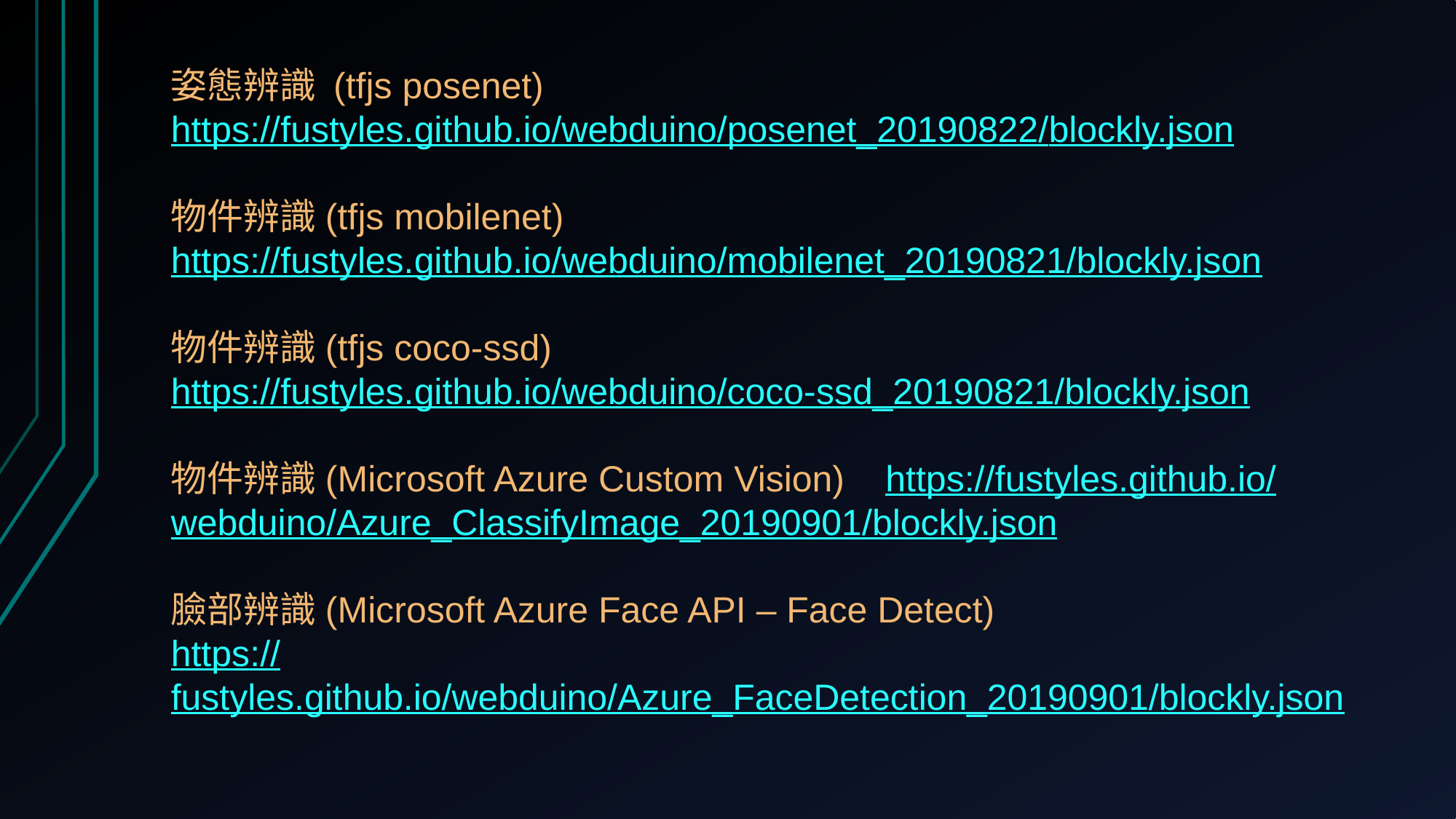

姿態辨識 (tfjs posenet)
https://fustyles.github.io/webduino/posenet_20190822/blockly.json

物件辨識(tfjs mobilenet)
https://fustyles.github.io/webduino/mobilenet_20190821/blockly.json

物件辨識(tfjs coco-ssd)
https://fustyles.github.io/webduino/coco-ssd_20190821/blockly.json

物件辨識(Microsoft Azure Custom Vision)    https://fustyles.github.io/webduino/Azure_ClassifyImage_20190901/blockly.json

臉部辨識(Microsoft Azure Face API – Face Detect)
https://fustyles.github.io/webduino/Azure_FaceDetection_20190901/blockly.json